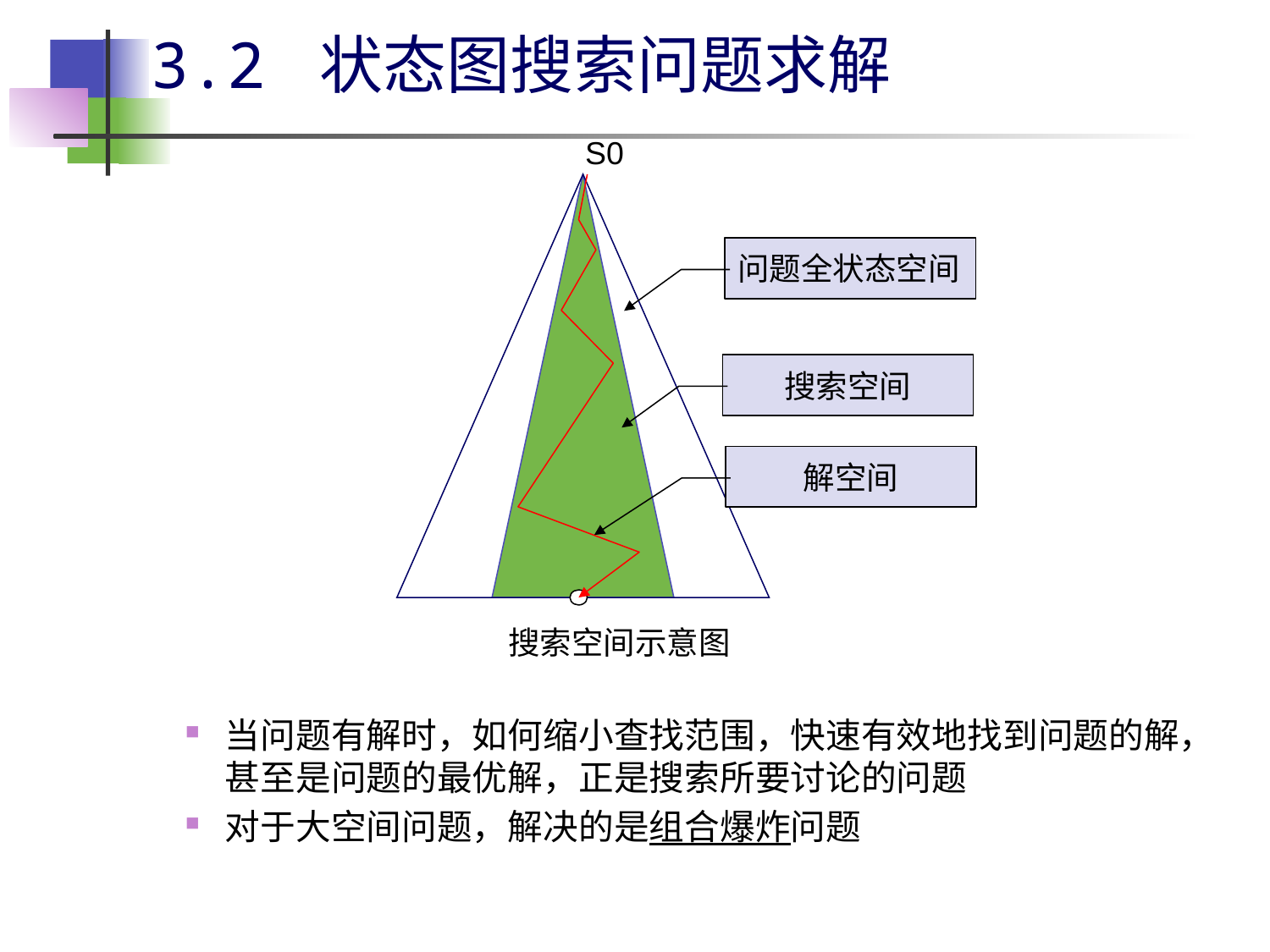

# 3.2 状态图搜索问题求解
S0

问题全状态空间
搜索空间
解空间

搜索空间示意图

当问题有解时，如何缩小查找范围，快速有效地找到问题的解，甚至是问题的最优解，正是搜索所要讨论的问题
对于大空间问题，解决的是组合爆炸问题